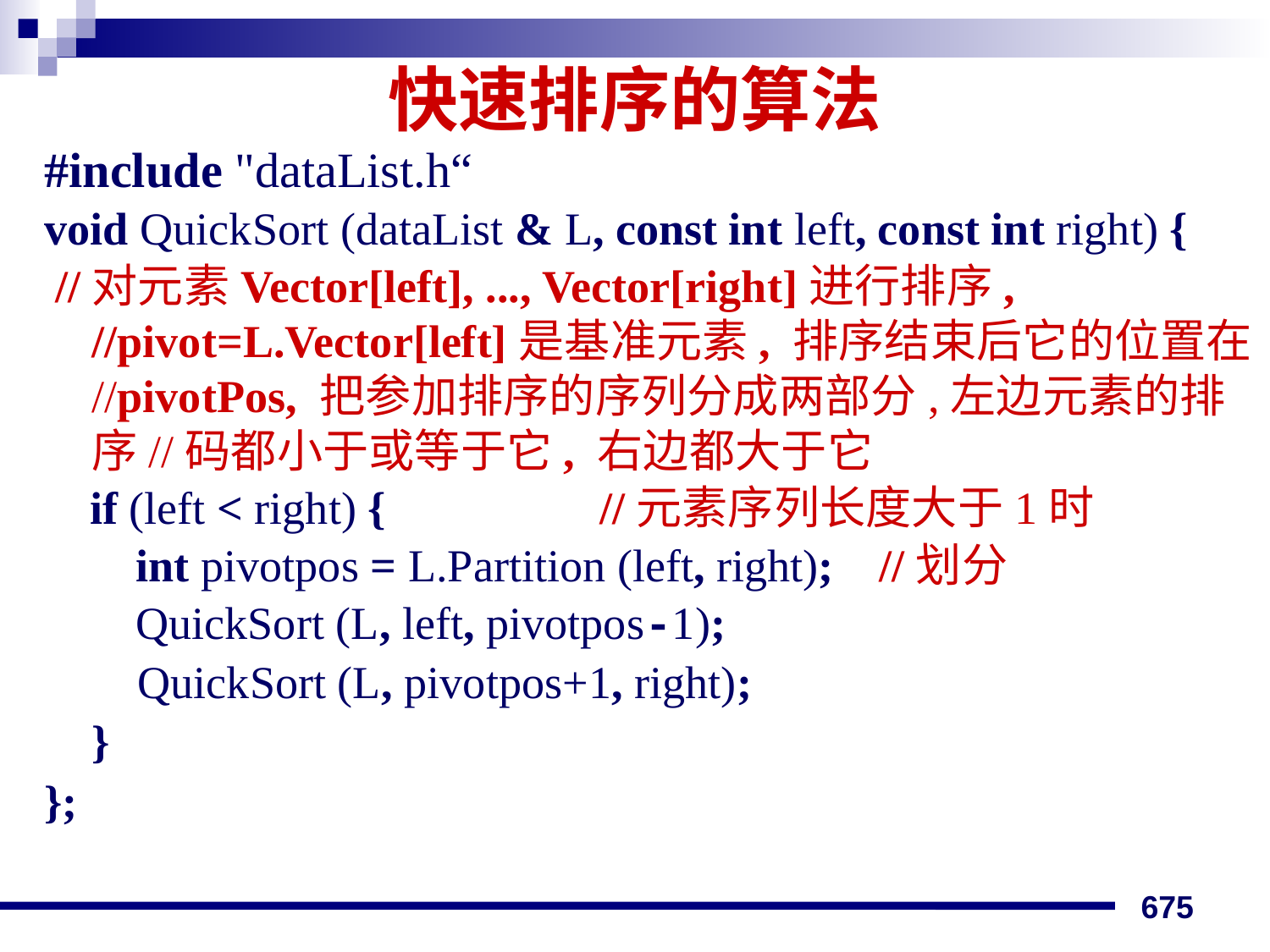

# 快速排序的算法
#include "dataList.h“
void QuickSort (dataList & L, const int left, const int right) {
 //对元素Vector[left], ..., Vector[right]进行排序, //pivot=L.Vector[left]是基准元素, 排序结束后它的位置在//pivotPos, 把参加排序的序列分成两部分,左边元素的排序//码都小于或等于它, 右边都大于它
    if (left < right) {		//元素序列长度大于1时
        int pivotpos = L.Partition (left, right);    //划分
        QuickSort (L, left, pivotpos-1);
	    QuickSort (L, pivotpos+1, right);
	}
};
675